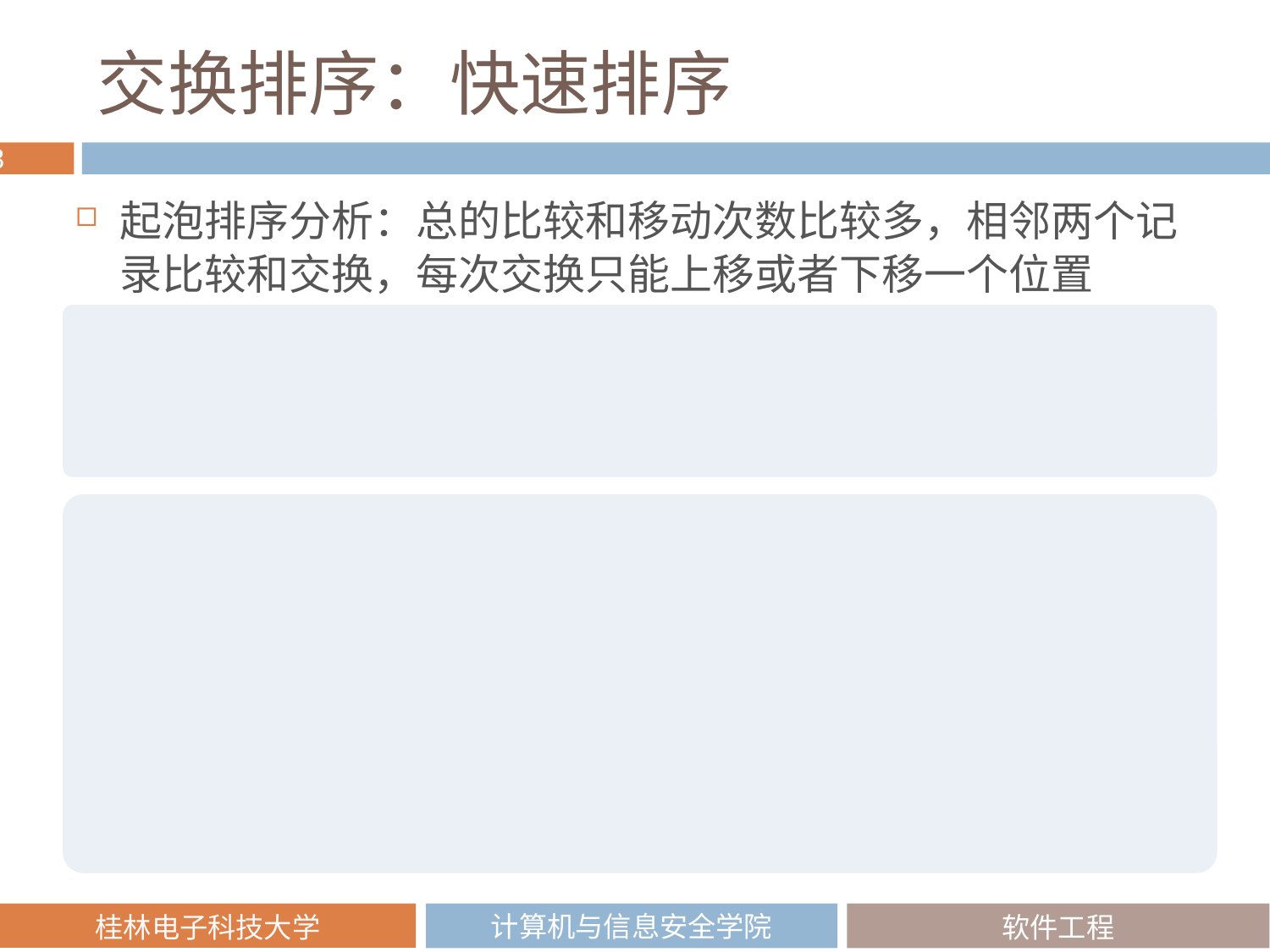

# 交换排序：快速排序
起泡排序分析：总的比较和移动次数比较多，相邻两个记录比较和交换，每次交换只能上移或者下移一个位置
希尔排序
二分法查找

快速排序法（分区交换排序）
基本策略：设法把待排序序列按某种标准分为大小两组。例如选择第一条记录R0作为区分标准，将所有大于R0的记录移到R0的右边, 所有小于R0的记录移到R0的左边
递归地分别对两组记录采用同样方式排序，直至划分到每个子部分只包含一个记录，整个序列的排序完成

这两类方法的策略能给我们带来什么启示？